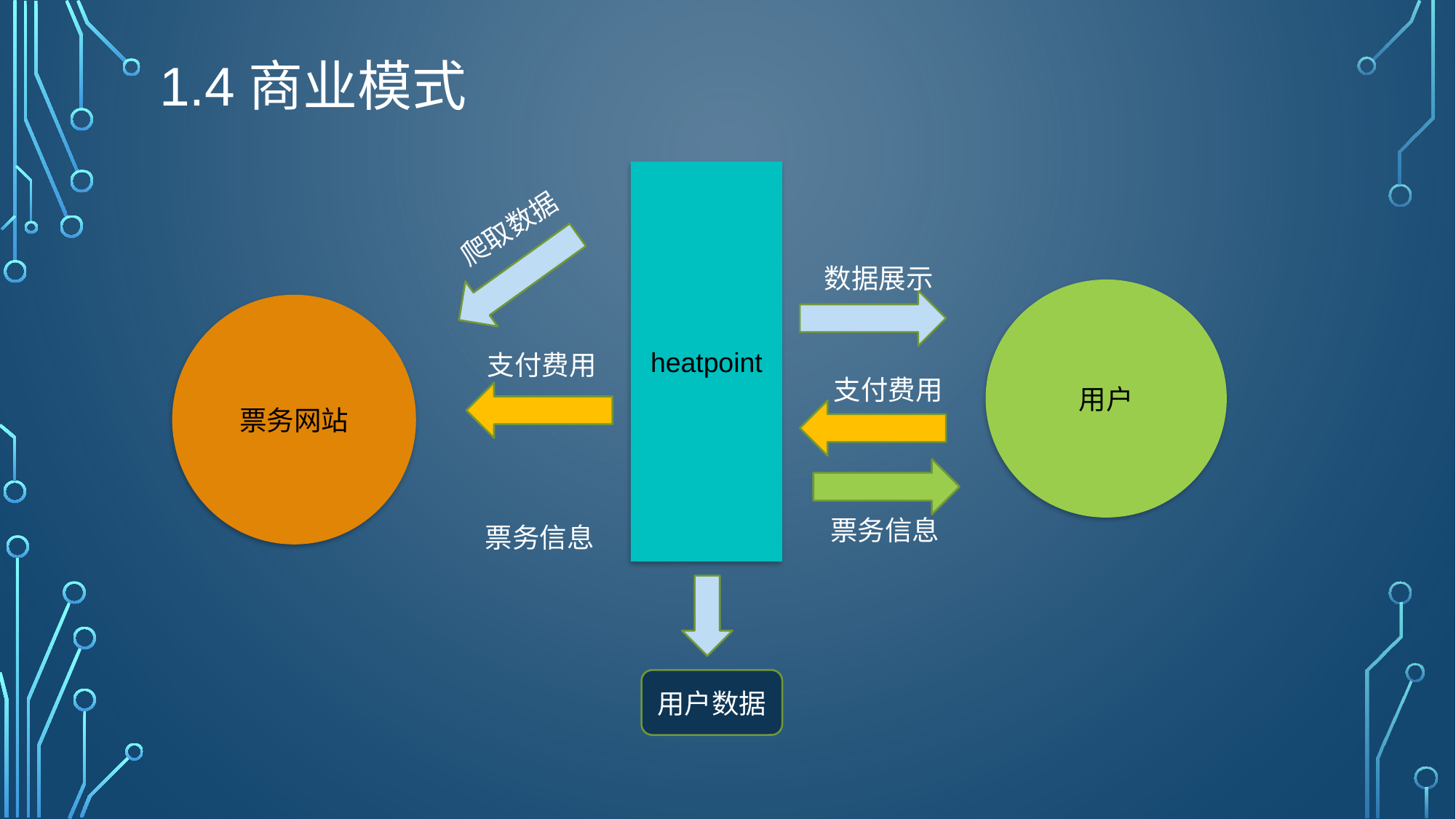

# 1.4商业模式
heatpoint
爬取数据

数据展示
用户

票务网站
支付费用
支付费用

票务信息
票务信息

用户数据